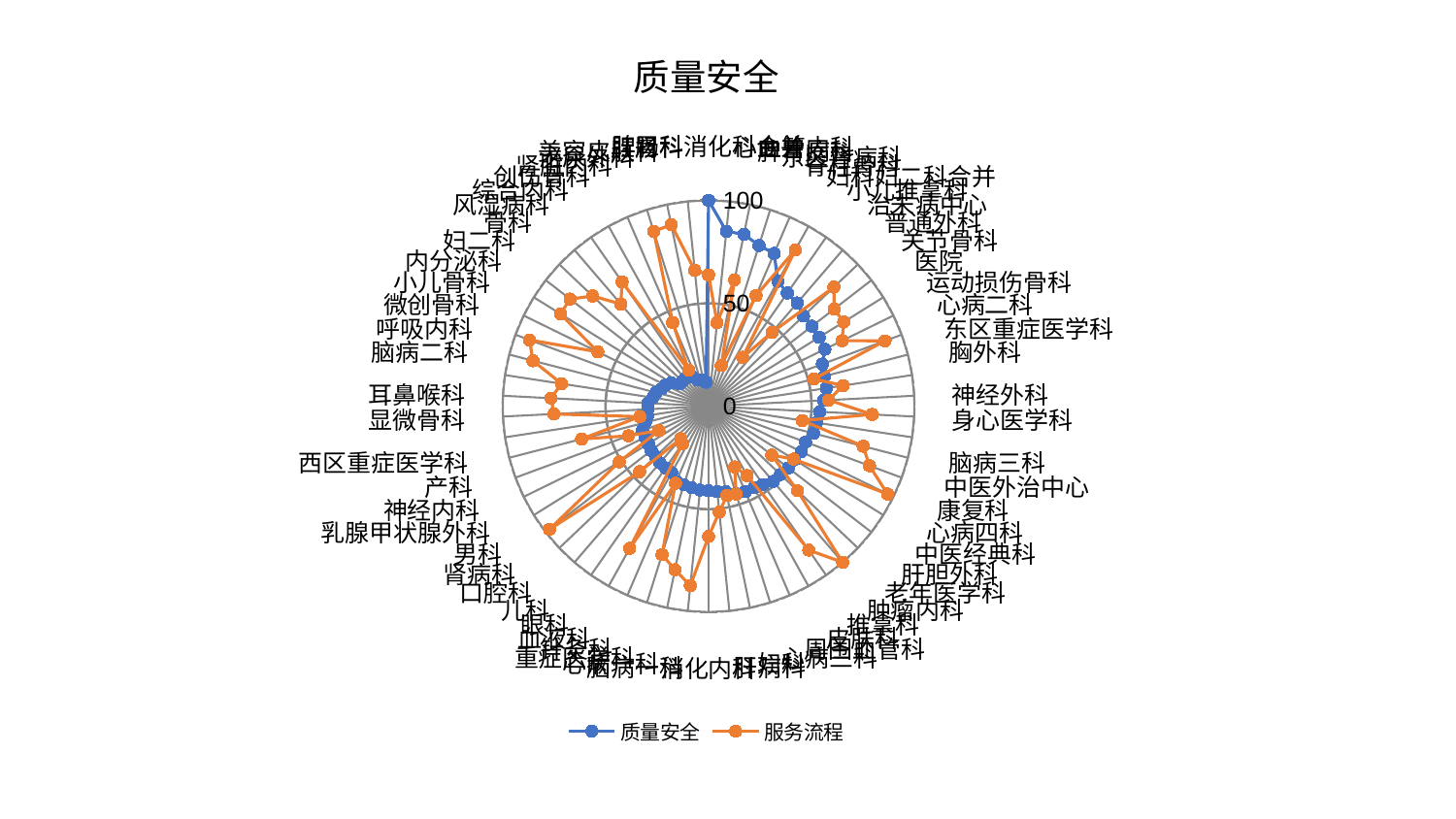

### Chart: 质量安全

| Category | 质量安全 | 服务流程 |
|---|---|---|
| 脾胃科消化科合并 | 100.00000000000001 | 63.79022348184925 |
| 心血管内科 | 85.3836115186383 | 40.79829065990661 |
| 脾胃病科 | 85.25173819728792 | 62.66571752317986 |
| 东区肾病科 | 81.84457571977202 | 20.699268963572838 |
| 脊柱骨科 | 80.76516959676731 | 58.448126206737484 |
| 妇科妇二科合并 | 69.43500524573524 | 86.74752597643202 |
| 小儿推拿科 | 67.00543141423947 | 28.962583936748906 |
| 治未病中心 | 66.09290024718126 | 47.30307465290867 |
| 普通外科 | 63.61495889520884 | 84.0073141568234 |
| 关节骨科 | 63.49988996850636 | 77.12769808689757 |
| 医院 | 63.31292349723919 | 77.33800019143354 |
| 运动损伤骨科 | 62.89075418915534 | 72.27481536217785 |
| 心病二科 | 58.93872473961447 | 91.40532083865473 |
| 东区重症医学科 | 58.1178224431748 | 52.799603218204176 |
| 胸外科 | 57.88740435489755 | 66.12569100868662 |
| 神经外科 | 55.872645390230176 | 58.43322045116816 |
| 身心医学科 | 54.08736005542333 | 79.53068685782358 |
| 脑病三科 | 52.95657403361119 | 46.11645661173402 |
| 中医外治中心 | 52.71042686892201 | 77.58457088728358 |
| 康复科 | 50.19280071862835 | 83.35664080358428 |
| 心病四科 | 50.147215933454255 | 96.80821792773104 |
| 中医经典科 | 49.185225911705245 | 48.68192371448365 |
| 肝胆外科 | 49.089748478241944 | 38.8292100675798 |
| 老年医学科 | 48.16347287207123 | 59.61363386778717 |
| 肿瘤内科 | 48.1546728305786 | 100.0 |
| 推拿科 | 46.37160158877645 | 85.18824778391769 |
| 皮肤科 | 45.3620069566152 | 38.57991218869989 |
| 周围血管科 | 45.22002024140738 | 32.13684462446772 |
| 心病三科 | 44.48875640565969 | 44.74461852211142 |
| 妇科 | 42.48451547586021 | 44.359098285396 |
| 肝病科 | 41.64154669012274 | 51.698794508619734 |
| 消化内科 | 41.06646458201721 | 63.28555579868291 |
| 脑病一科 | 40.956247472255065 | 87.62246804787873 |
| 心病一科 | 40.46922979630225 | 81.10938076100733 |
| 重症医学科 | 40.08194613647822 | 75.56779589851709 |
| 针灸科 | 39.793578844786964 | 40.770475020394656 |
| 血液科 | 36.93149012264055 | 78.97117854817631 |
| 眼科 | 36.51685924252685 | 22.314436832142004 |
| 儿科 | 36.28780836230111 | 20.81720287244851 |
| 口腔科 | 35.38441657730633 | 46.23877245495919 |
| 肾病科 | 35.23971541790947 | 97.71037262647859 |
| 男科 | 34.46343471184257 | 51.15993214055909 |
| 乳腺甲状腺外科 | 34.31490041474065 | 26.889126379815405 |
| 神经内科 | 34.238949833233676 | 41.50430791710933 |
| 产科 | 31.75269181990158 | 63.698882911257954 |
| 西区重症医学科 | 30.00040573936189 | 33.782977481047624 |
| 显微骨科 | 29.61467620967902 | 75.21742294904448 |
| 耳鼻喉科 | 29.422199373736515 | 76.62186987457406 |
| 脑病二科 | 27.3772259911638 | 72.27031422043987 |
| 呼吸内科 | 26.366525326192836 | 88.12164759825616 |
| 微创骨科 | 24.312139600676947 | 92.71633575707789 |
| 小儿骨科 | 23.254100976744116 | 59.93538137471435 |
| 内分泌科 | 21.46021560065432 | 84.80155862109503 |
| 妇二科 | 17.85964157059418 | 85.04196018010967 |
| 骨科 | 17.63417882291128 | 77.72107845879428 |
| 风湿病科 | 17.602087486439668 | 65.40488861219578 |
| 综合内科 | 17.135064778175746 | 73.5660198932375 |
| 创伤骨科 | 16.31710142748561 | 20.002484768403303 |
| 肾脏内科 | 13.88162352152187 | 44.228978407840906 |
| 泌尿外科 | 13.448501665566095 | 89.03070443835263 |
| 美容皮肤科 | 12.922306131360937 | 90.014738109534 |
| 肛肠科 | 11.711925507725354 | 66.36010545735985 |
7